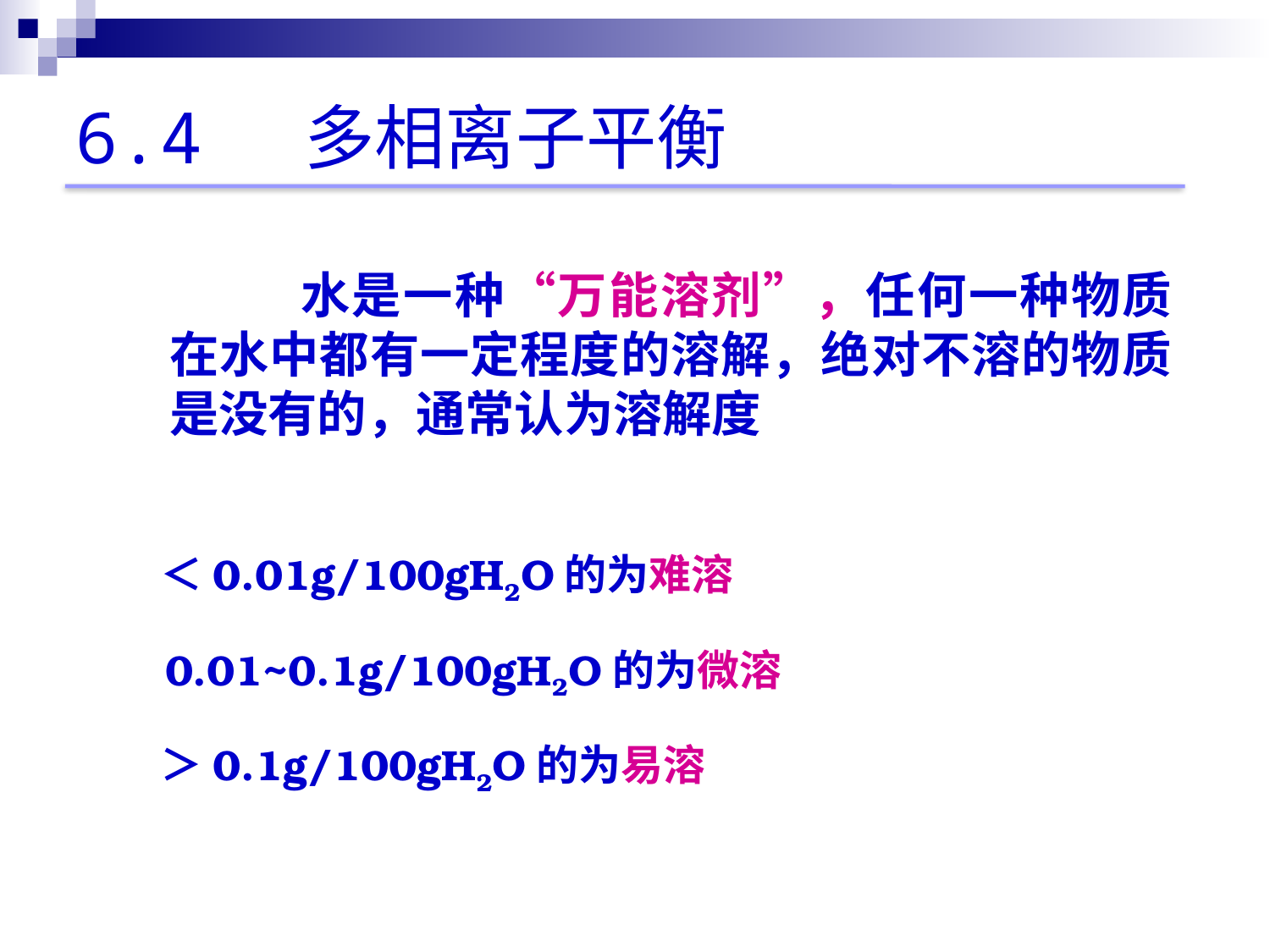

6.4  多相离子平衡

		水是一种“万能溶剂”，任何一种物质在水中都有一定程度的溶解，绝对不溶的物质是没有的，通常认为溶解度

   ＜0.01g/100gH2O的为难溶
   0.01~0.1g/100gH2O的为微溶
   ＞0.1g/100gH2O的为易溶